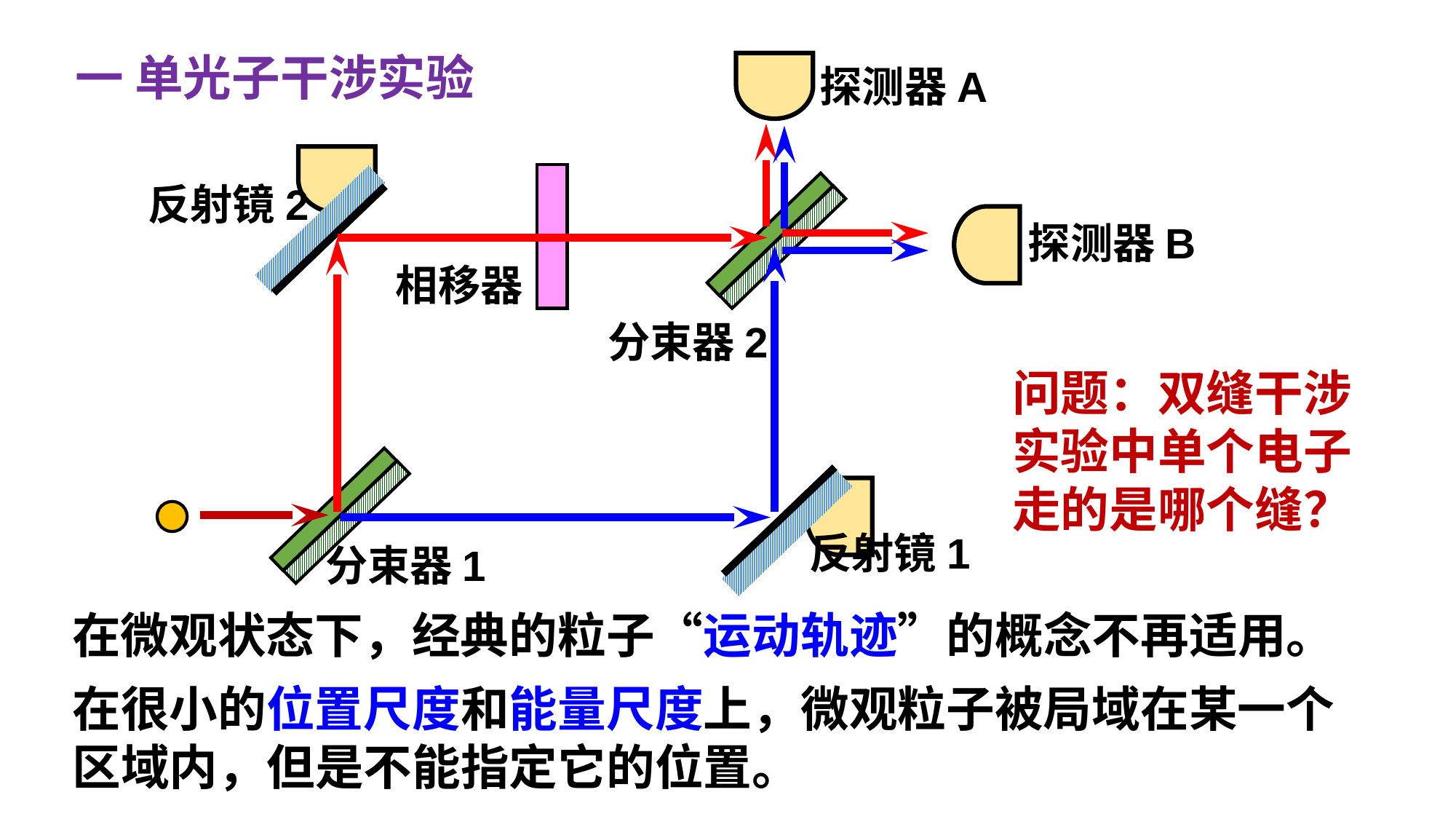

一 单光子干涉实验

探测器A

反射镜2

探测器B

相移器
分束器2
问题：双缝干涉
实验中单个电子
走的是哪个缝？

反射镜1
分束器1
在微观状态下，经典的粒子“运动轨迹”的概念不再适用。
在很小的位置尺度和能量尺度上，微观粒子被局域在某一个
区域内，但是不能指定它的位置。